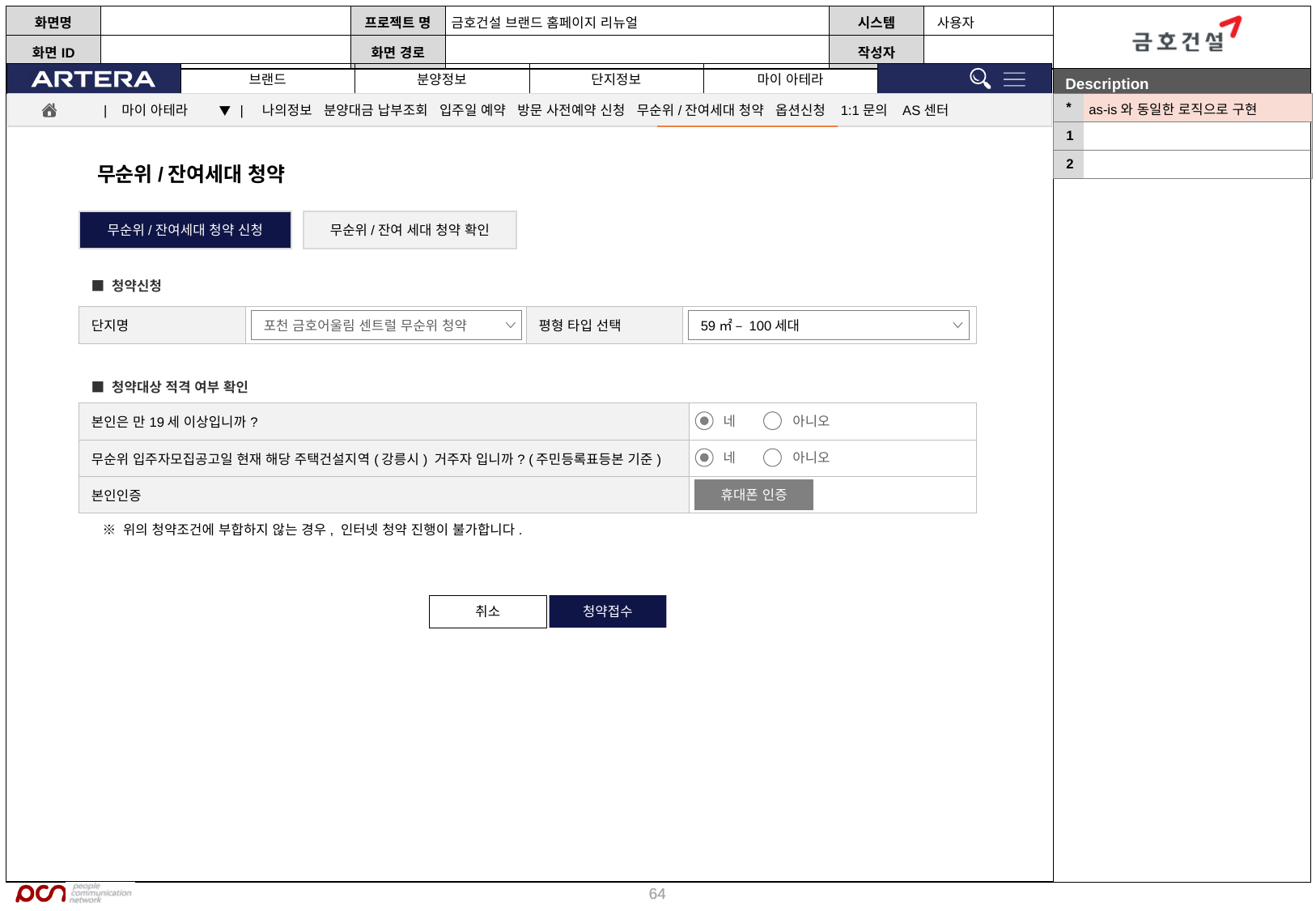

| \* | as-is와 동일한 로직으로 구현 |
| --- | --- |
| 1 |  |
| 2 |  |
|   마이 아테라        ▼  |    나의정보   분양대금 납부조회   입주일 예약   방문 사전예약 신청   무순위/잔여세대 청약   옵션신청   1:1문의   AS센터

무순위/잔여세대 청약
무순위/잔여세대 청약 신청
무순위/잔여 세대 청약 확인
■ 청약신청
| 단지명 |  | 평형 타입 선택 |  |
| --- | --- | --- | --- |
포천 금호어울림 센트럴 무순위 청약

59㎡ – 100세대

■ 청약대상 적격 여부 확인
| 본인은 만19세 이상입니까? |  |
| --- | --- |
| 무순위 입주자모집공고일 현재 해당 주택건설지역(강릉시) 거주자 입니까? (주민등록표등본 기준) |  |
| 본인인증 |  |
네

아니오

네

아니오

휴대폰 인증
※ 위의 청약조건에 부합하지 않는 경우, 인터넷 청약 진행이 불가합니다.
취소
청약접수